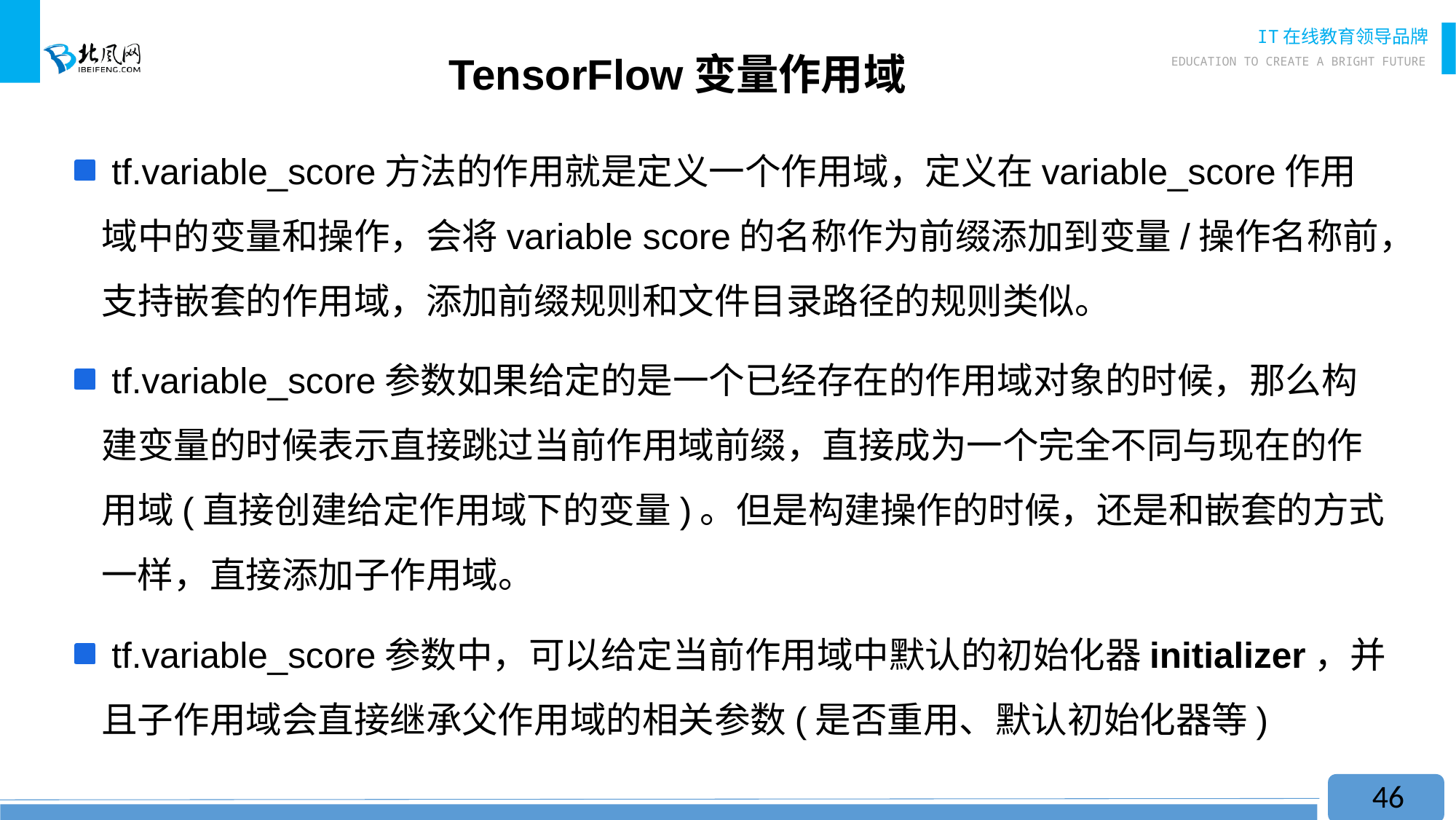

# TensorFlow变量作用域
 tf.variable_score方法的作用就是定义一个作用域，定义在variable_score作用域中的变量和操作，会将variable score的名称作为前缀添加到变量/操作名称前，支持嵌套的作用域，添加前缀规则和文件目录路径的规则类似。
 tf.variable_score参数如果给定的是一个已经存在的作用域对象的时候，那么构建变量的时候表示直接跳过当前作用域前缀，直接成为一个完全不同与现在的作用域(直接创建给定作用域下的变量)。但是构建操作的时候，还是和嵌套的方式一样，直接添加子作用域。
 tf.variable_score参数中，可以给定当前作用域中默认的初始化器initializer，并且子作用域会直接继承父作用域的相关参数(是否重用、默认初始化器等)